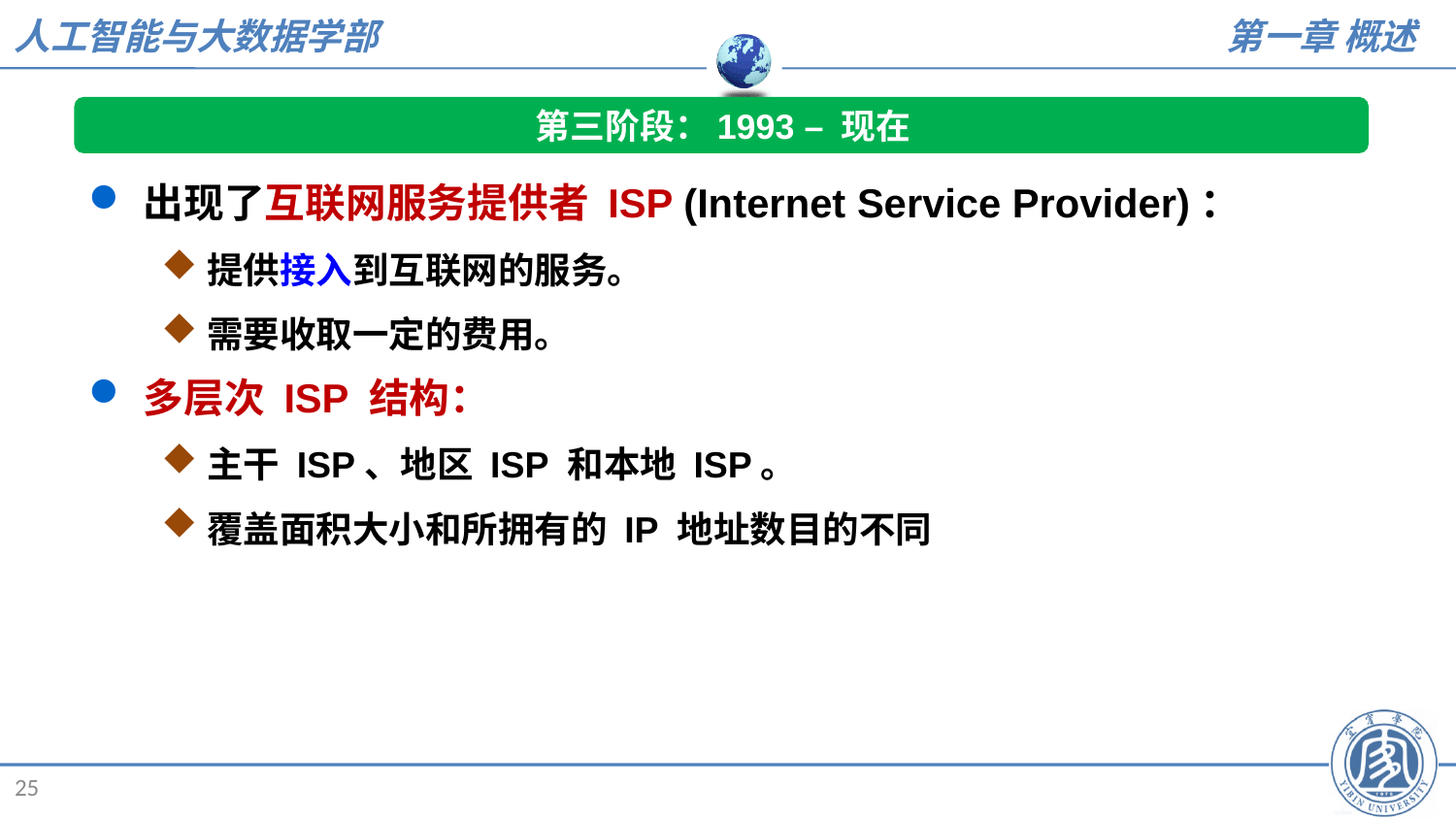

第三阶段：1993 – 现在
出现了互联网服务提供者 ISP (Internet Service Provider)：
提供接入到互联网的服务。
需要收取一定的费用。
多层次 ISP 结构：
主干 ISP、地区 ISP 和本地 ISP。
覆盖面积大小和所拥有的 IP 地址数目的不同

25